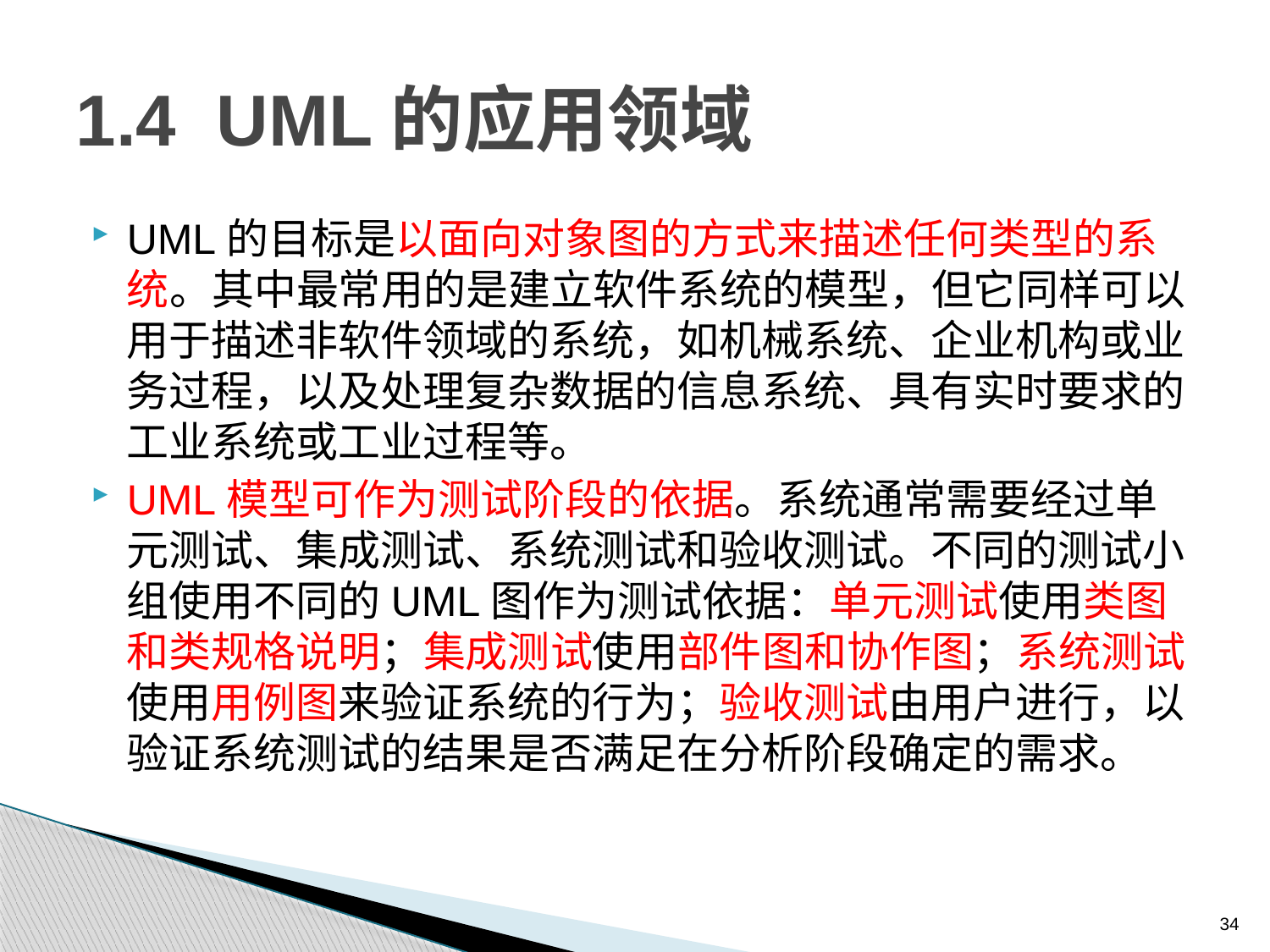

# 1.4  UML的应用领域
UML的目标是以面向对象图的方式来描述任何类型的系统。其中最常用的是建立软件系统的模型，但它同样可以用于描述非软件领域的系统，如机械系统、企业机构或业务过程，以及处理复杂数据的信息系统、具有实时要求的工业系统或工业过程等。
UML模型可作为测试阶段的依据。系统通常需要经过单元测试、集成测试、系统测试和验收测试。不同的测试小组使用不同的UML图作为测试依据：单元测试使用类图和类规格说明；集成测试使用部件图和协作图；系统测试使用用例图来验证系统的行为；验收测试由用户进行，以验证系统测试的结果是否满足在分析阶段确定的需求。

34